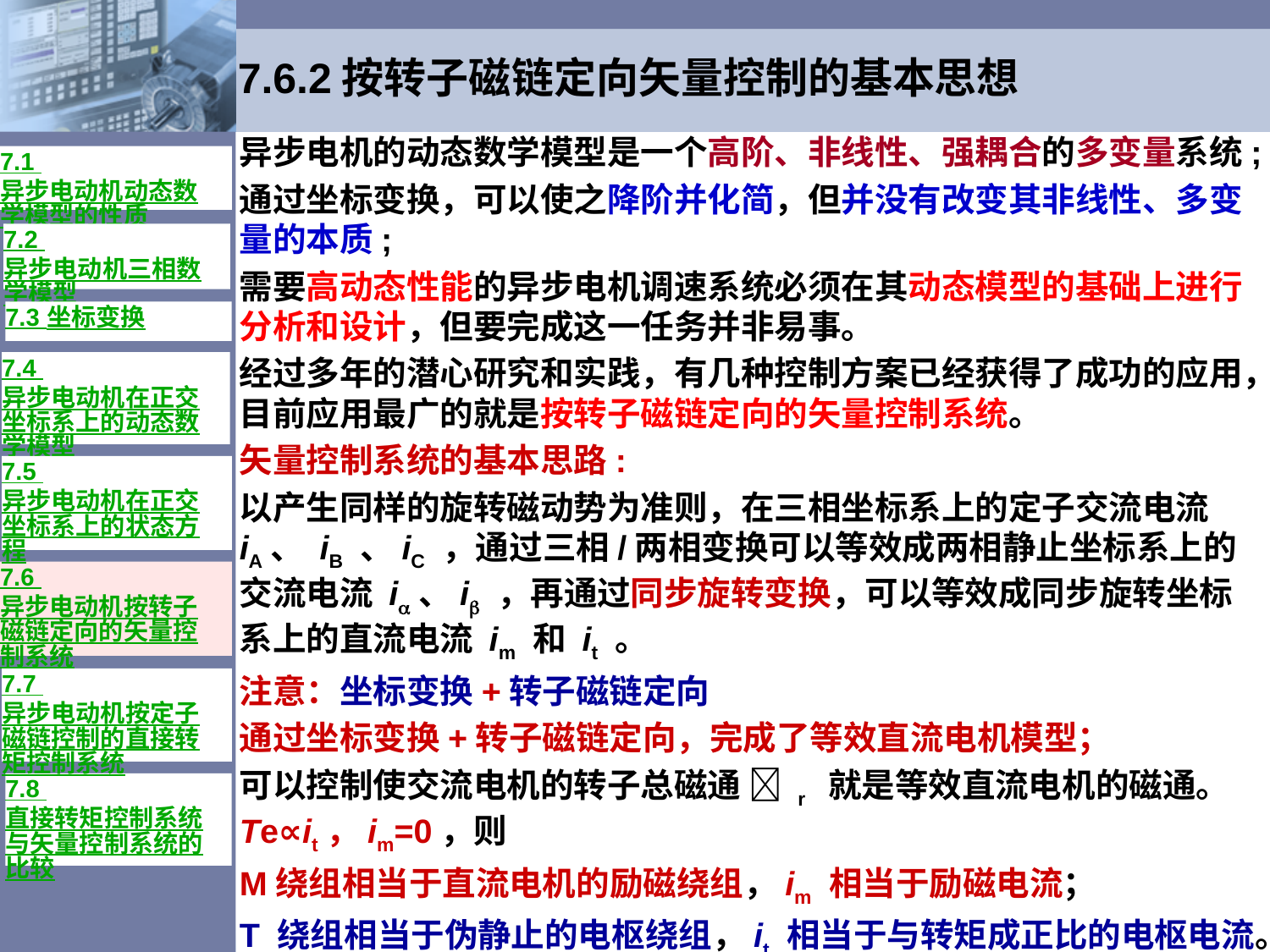

# 7.6.2按转子磁链定向矢量控制的基本思想
异步电机的动态数学模型是一个高阶、非线性、强耦合的多变量系统;
通过坐标变换，可以使之降阶并化简，但并没有改变其非线性、多变量的本质;
需要高动态性能的异步电机调速系统必须在其动态模型的基础上进行分析和设计，但要完成这一任务并非易事。
经过多年的潜心研究和实践，有几种控制方案已经获得了成功的应用，目前应用最广的就是按转子磁链定向的矢量控制系统。
矢量控制系统的基本思路:
以产生同样的旋转磁动势为准则，在三相坐标系上的定子交流电流  iA、 iB 、iC ，通过三相/两相变换可以等效成两相静止坐标系上的交流电流 iα、iβ ，再通过同步旋转变换，可以等效成同步旋转坐标系上的直流电流 im 和 it 。
注意：坐标变换+转子磁链定向
通过坐标变换+转子磁链定向，完成了等效直流电机模型；
可以控制使交流电机的转子总磁通 Φ r  就是等效直流电机的磁通。Te∝it，im=0，则
M绕组相当于直流电机的励磁绕组，im 相当于励磁电流；
T 绕组相当于伪静止的电枢绕组，it 相当于与转矩成正比的电枢电流。
7.1 异步电动机动态数学模型的性质
7.2 异步电动机三相数学模型
7.3 坐标变换
7.4 异步电动机在正交坐标系上的动态数学模型
7.5 异步电动机在正交坐标系上的状态方程
7.6 异步电动机按转子磁链定向的矢量控制系统
7.7 异步电动机按定子磁链控制的直接转矩控制系统
7.8 直接转矩控制系统与矢量控制系统的比较